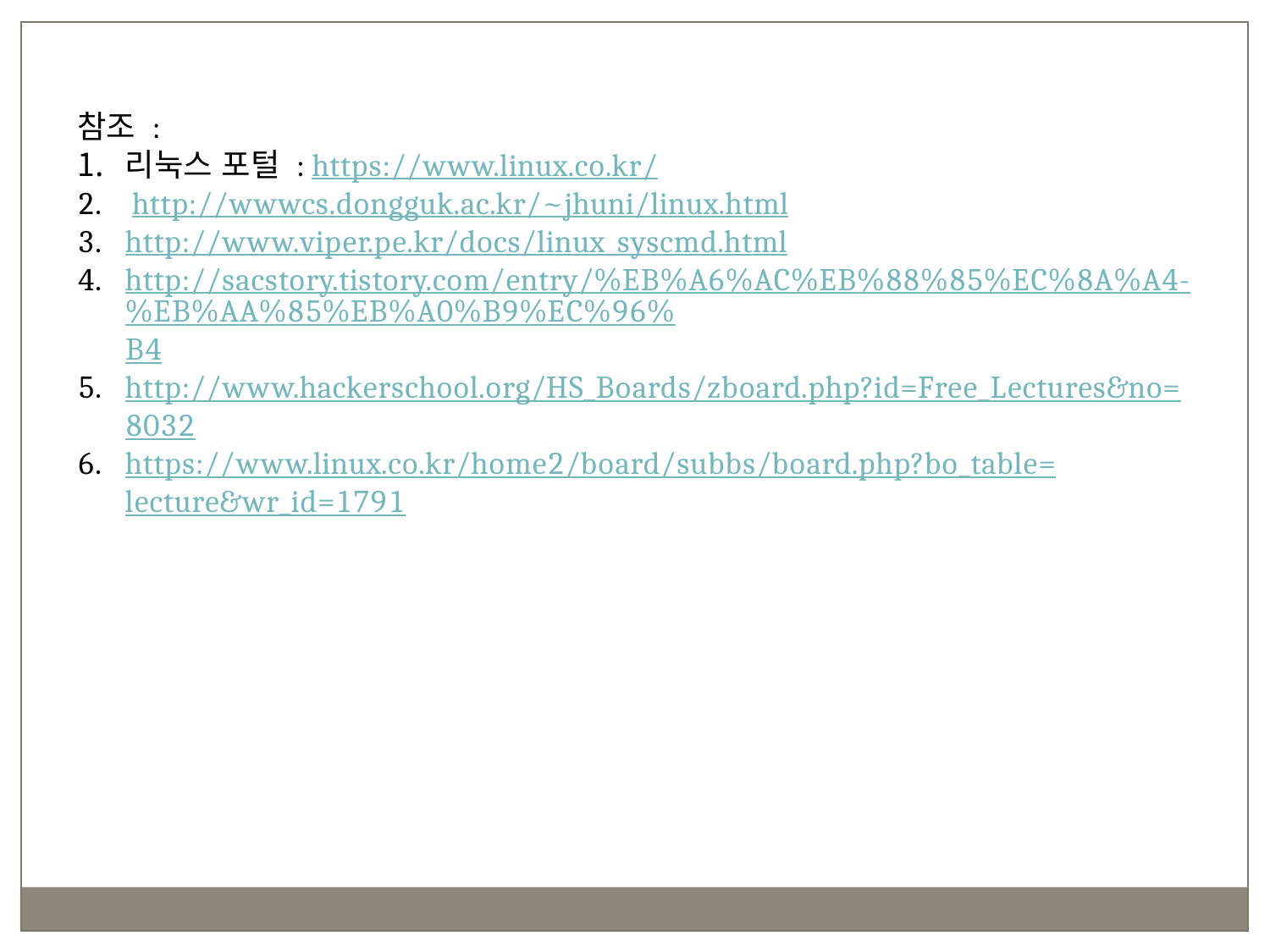

참조 :
리눅스 포털 : https://www.linux.co.kr/
 http://wwwcs.dongguk.ac.kr/~jhuni/linux.html
http://www.viper.pe.kr/docs/linux_syscmd.html
http://sacstory.tistory.com/entry/%EB%A6%AC%EB%88%85%EC%8A%A4-%EB%AA%85%EB%A0%B9%EC%96%B4
http://www.hackerschool.org/HS_Boards/zboard.php?id=Free_Lectures&no=8032
https://www.linux.co.kr/home2/board/subbs/board.php?bo_table=lecture&wr_id=1791